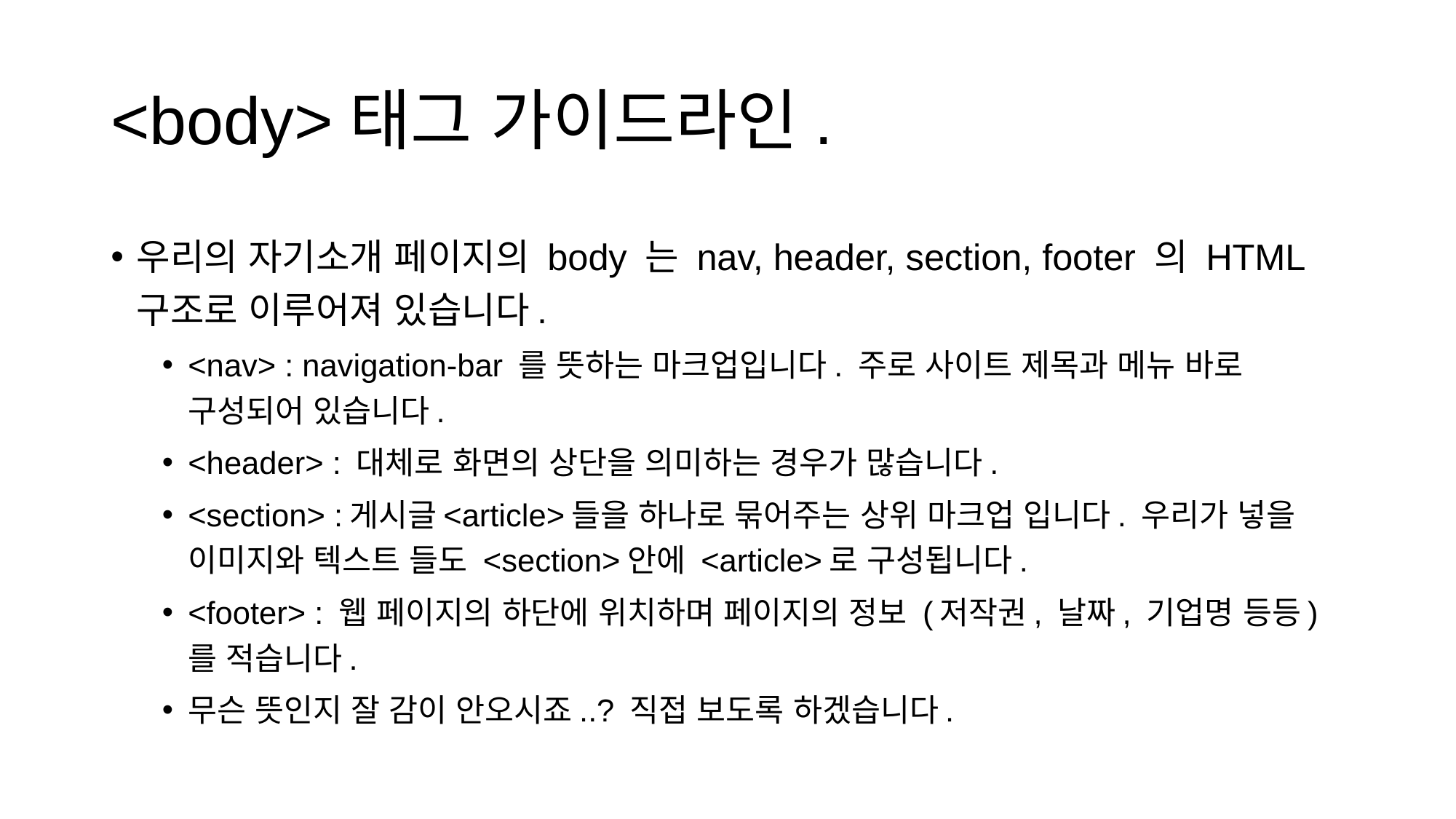

# <body>태그 가이드라인.
우리의 자기소개 페이지의 body 는 nav, header, section, footer 의 HTML 구조로 이루어져 있습니다.
<nav> : navigation-bar 를 뜻하는 마크업입니다. 주로 사이트 제목과 메뉴 바로 구성되어 있습니다.
<header> : 대체로 화면의 상단을 의미하는 경우가 많습니다.
<section> :게시글<article>들을 하나로 묶어주는 상위 마크업 입니다. 우리가 넣을 이미지와 텍스트 들도 <section>안에 <article>로 구성됩니다.
<footer> : 웹 페이지의 하단에 위치하며 페이지의 정보 (저작권, 날짜, 기업명 등등)를 적습니다.
무슨 뜻인지 잘 감이 안오시죠..? 직접 보도록 하겠습니다.